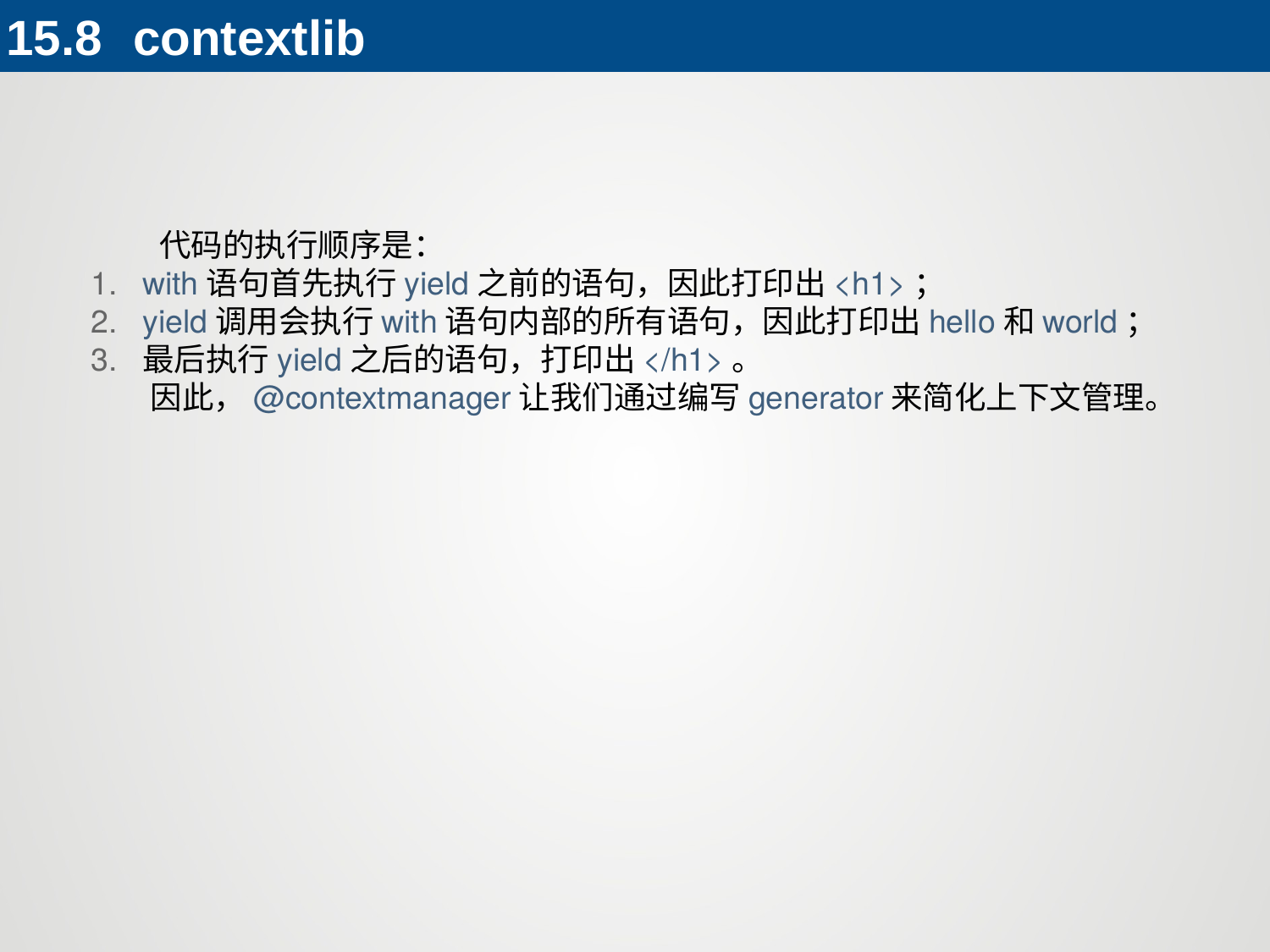

15.8 	contextlib
         代码的执行顺序是：
with语句首先执行yield之前的语句，因此打印出<h1>；
yield调用会执行with语句内部的所有语句，因此打印出hello和world；
最后执行yield之后的语句，打印出</h1>。
        因此，@contextmanager让我们通过编写generator来简化上下文管理。